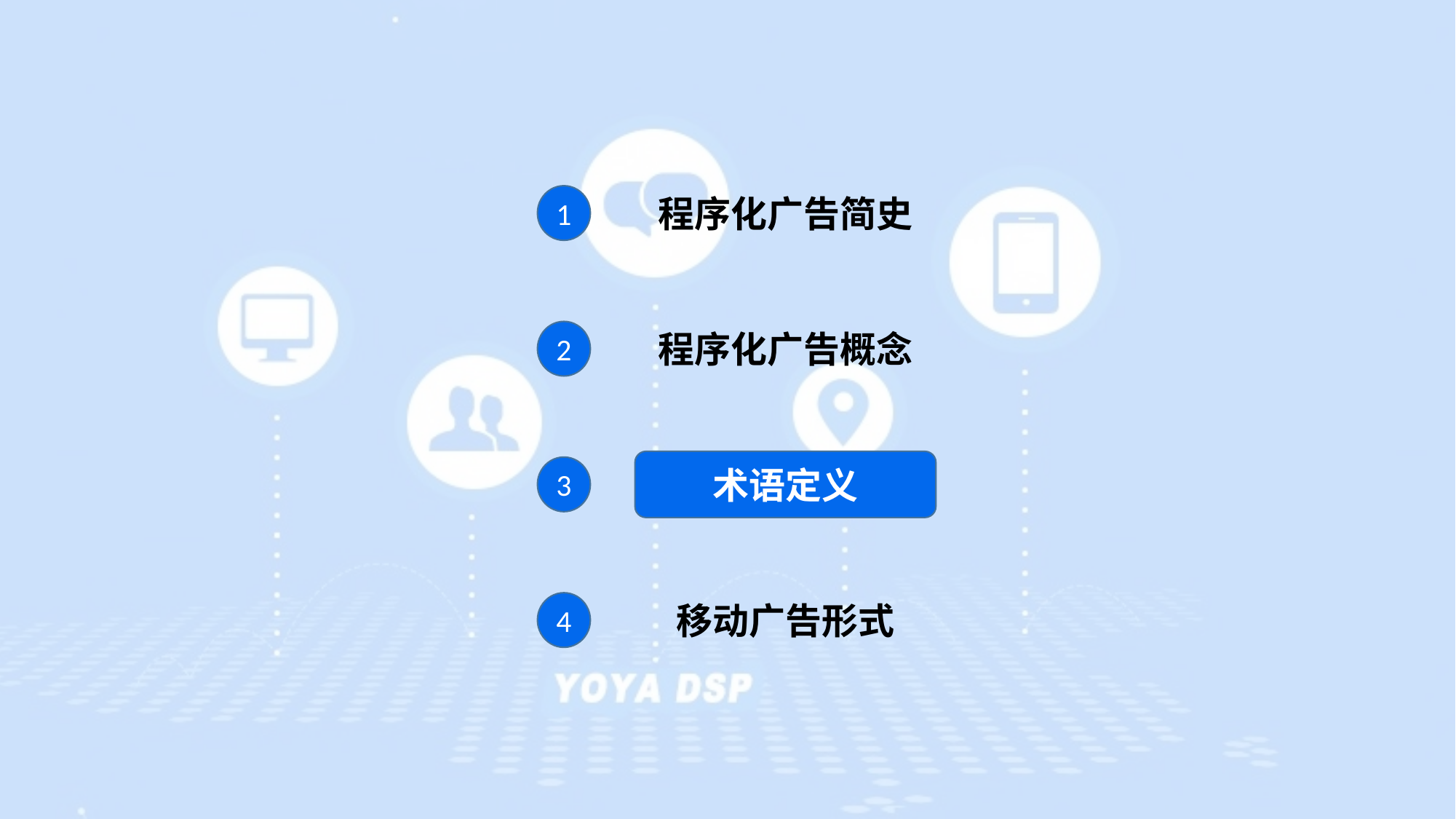

程序化广告简史
1
程序化广告概念
2
术语定义
3
移动广告形式
4